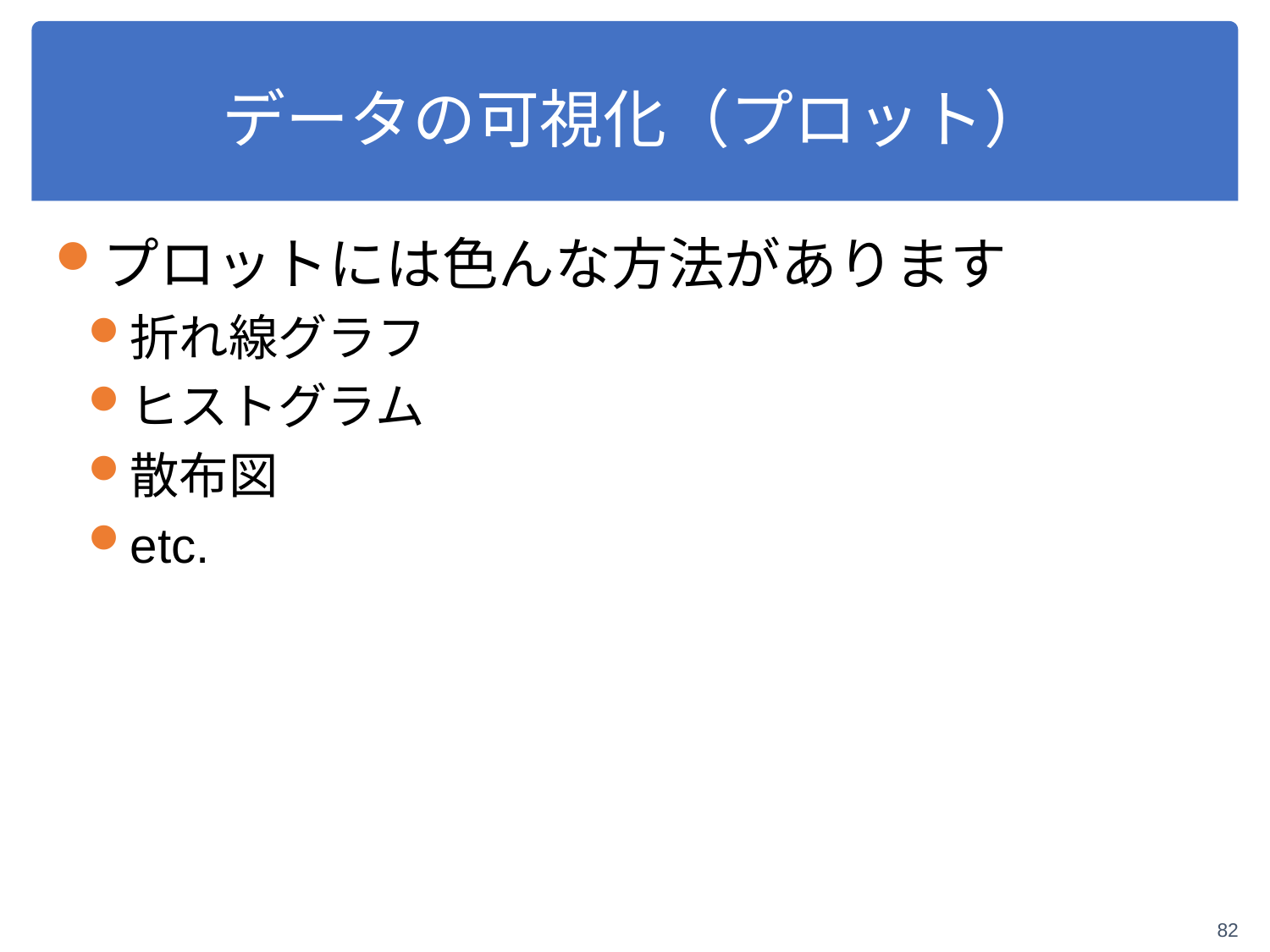

82
# データの可視化（プロット）
プロットには色んな方法があります
折れ線グラフ
ヒストグラム
散布図
etc.